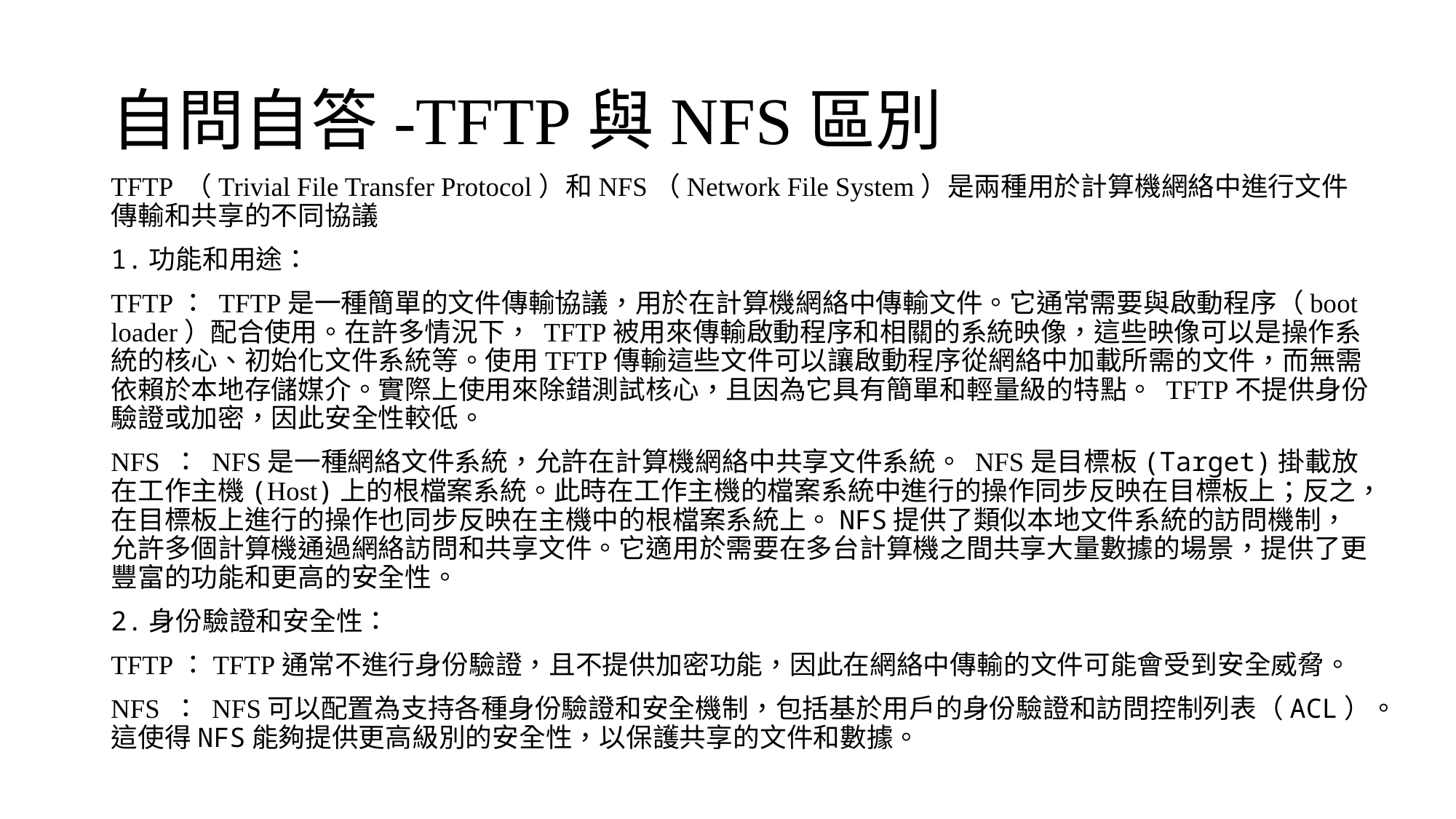

# 自問自答-TFTP與NFS區別
TFTP （Trivial File Transfer Protocol）和NFS（Network File System）是兩種用於計算機網絡中進行文件傳輸和共享的不同協議
1.功能和用途：
TFTP： TFTP是一種簡單的文件傳輸協議，用於在計算機網絡中傳輸文件。它通常需要與啟動程序（boot loader）配合使用。在許多情況下， TFTP被用來傳輸啟動程序和相關的系統映像，這些映像可以是操作系統的核心、初始化文件系統等。使用TFTP傳輸這些文件可以讓啟動程序從網絡中加載所需的文件，而無需依賴於本地存儲媒介。實際上使用來除錯測試核心，且因為它具有簡單和輕量級的特點。 TFTP不提供身份驗證或加密，因此安全性較低。
NFS ： NFS是一種網絡文件系統，允許在計算機網絡中共享文件系統。 NFS是目標板(Target)掛載放在工作主機(Host)上的根檔案系統。此時在工作主機的檔案系統中進行的操作同步反映在目標板上；反之，在目標板上進行的操作也同步反映在主機中的根檔案系統上。NFS提供了類似本地文件系統的訪問機制，允許多個計算機通過網絡訪問和共享文件。它適用於需要在多台計算機之間共享大量數據的場景，提供了更豐富的功能和更高的安全性。
2.身份驗證和安全性：
TFTP：TFTP通常不進行身份驗證，且不提供加密功能，因此在網絡中傳輸的文件可能會受到安全威脅。
NFS ： NFS可以配置為支持各種身份驗證和安全機制，包括基於用戶的身份驗證和訪問控制列表（ACL）。這使得NFS能夠提供更高級別的安全性，以保護共享的文件和數據。